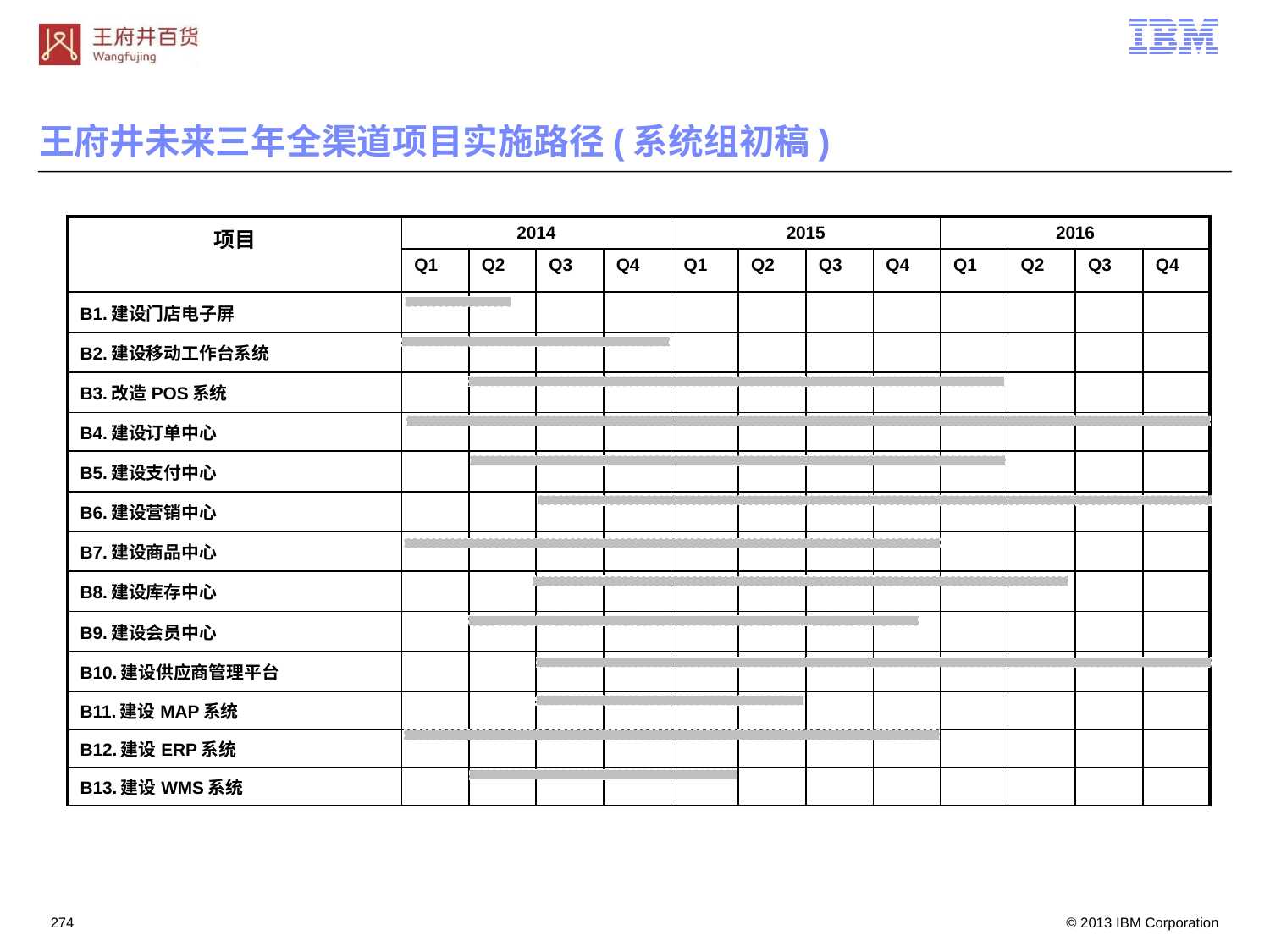

王府井未来三年全渠道项目实施路径(系统组初稿)
| 项目 | 2014 |  |  |  | 2015 |  |  |  | 2016 |  |  |  |
| --- | --- | --- | --- | --- | --- | --- | --- | --- | --- | --- | --- | --- |
|  | Q1 | Q2 | Q3 | Q4 | Q1 | Q2 | Q3 | Q4 | Q1 | Q2 | Q3 | Q4 |
| B1.建设门店电子屏 |  |  |  |  |  |  |  |  |  |  |  |  |
| B2.建设移动工作台系统 |  |  |  |  |  |  |  |  |  |  |  |  |
| B3.改造POS系统 |  |  |  |  |  |  |  |  |  |  |  |  |
| B4.建设订单中心 |  |  |  |  |  |  |  |  |  |  |  |  |
| B5.建设支付中心 |  |  |  |  |  |  |  |  |  |  |  |  |
| B6.建设营销中心 |  |  |  |  |  |  |  |  |  |  |  |  |
| B7.建设商品中心 |  |  |  |  |  |  |  |  |  |  |  |  |
| B8.建设库存中心 |  |  |  |  |  |  |  |  |  |  |  |  |
| B9.建设会员中心 |  |  |  |  |  |  |  |  |  |  |  |  |
| B10.建设供应商管理平台 |  |  |  |  |  |  |  |  |  |  |  |  |
| B11.建设MAP系统 |  |  |  |  |  |  |  |  |  |  |  |  |
| B12.建设ERP系统 |  |  |  |  |  |  |  |  |  |  |  |  |
| B13.建设WMS系统 |  |  |  |  |  |  |  |  |  |  |  |  |

274